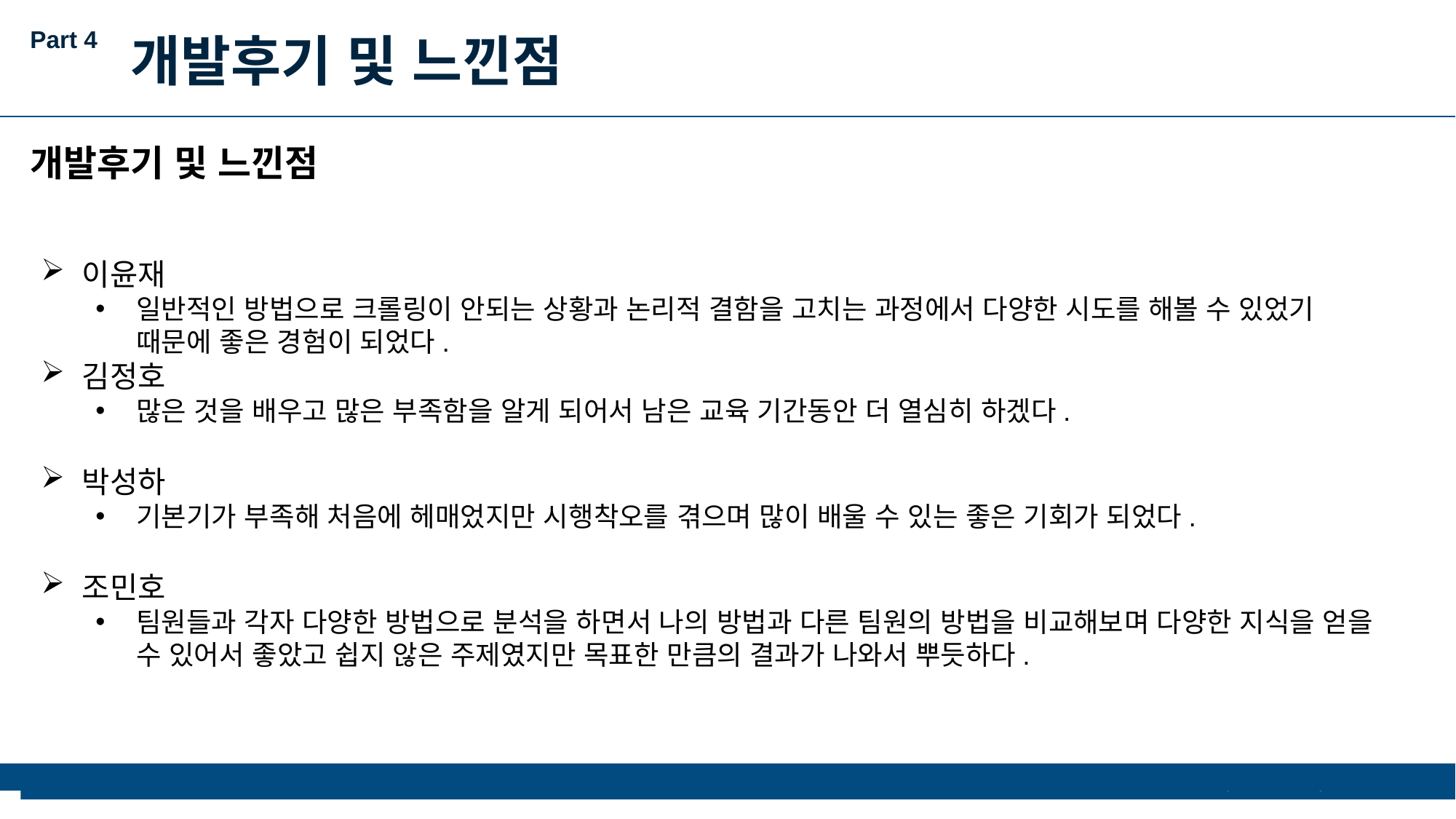

Part 4
개발후기 및 느낀점
개발후기 및 느낀점
이윤재
일반적인 방법으로 크롤링이 안되는 상황과 논리적 결함을 고치는 과정에서 다양한 시도를 해볼 수 있었기 때문에 좋은 경험이 되었다.
김정호
많은 것을 배우고 많은 부족함을 알게 되어서 남은 교육 기간동안 더 열심히 하겠다.

박성하
기본기가 부족해 처음에 헤매었지만 시행착오를 겪으며 많이 배울 수 있는 좋은 기회가 되었다.

조민호
팀원들과 각자 다양한 방법으로 분석을 하면서 나의 방법과 다른 팀원의 방법을 비교해보며 다양한 지식을 얻을 수 있어서 좋았고 쉽지 않은 주제였지만 목표한 만큼의 결과가 나와서 뿌듯하다.